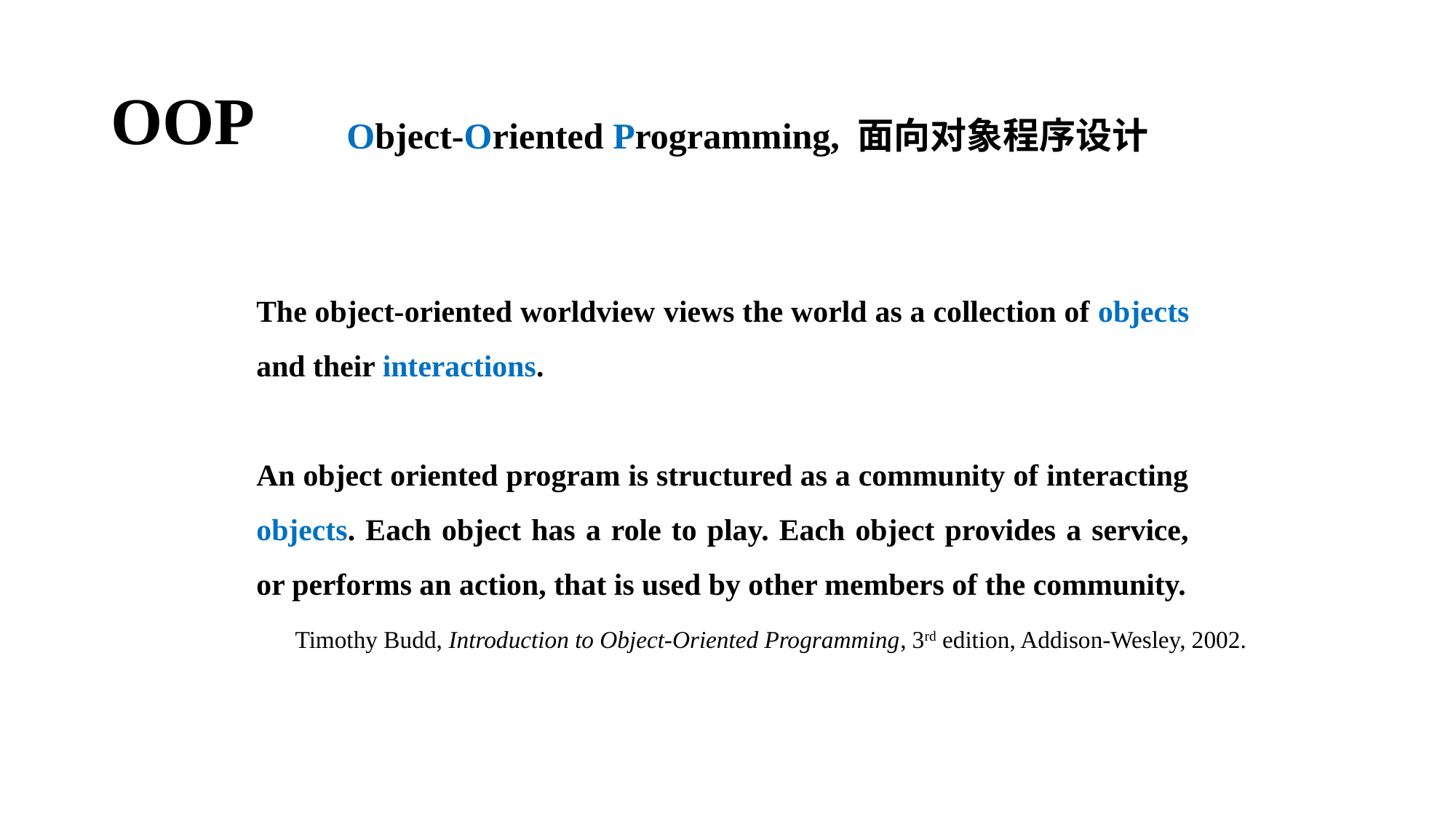

# OOP
Object-Oriented Programming, 面向对象程序设计
The object-oriented worldview views the world as a collection of objects and their interactions.

An object oriented program is structured as a community of interacting objects. Each object has a role to play. Each object provides a service, or performs an action, that is used by other members of the community.
Timothy Budd, Introduction to Object-Oriented Programming, 3rd edition, Addison-Wesley, 2002.